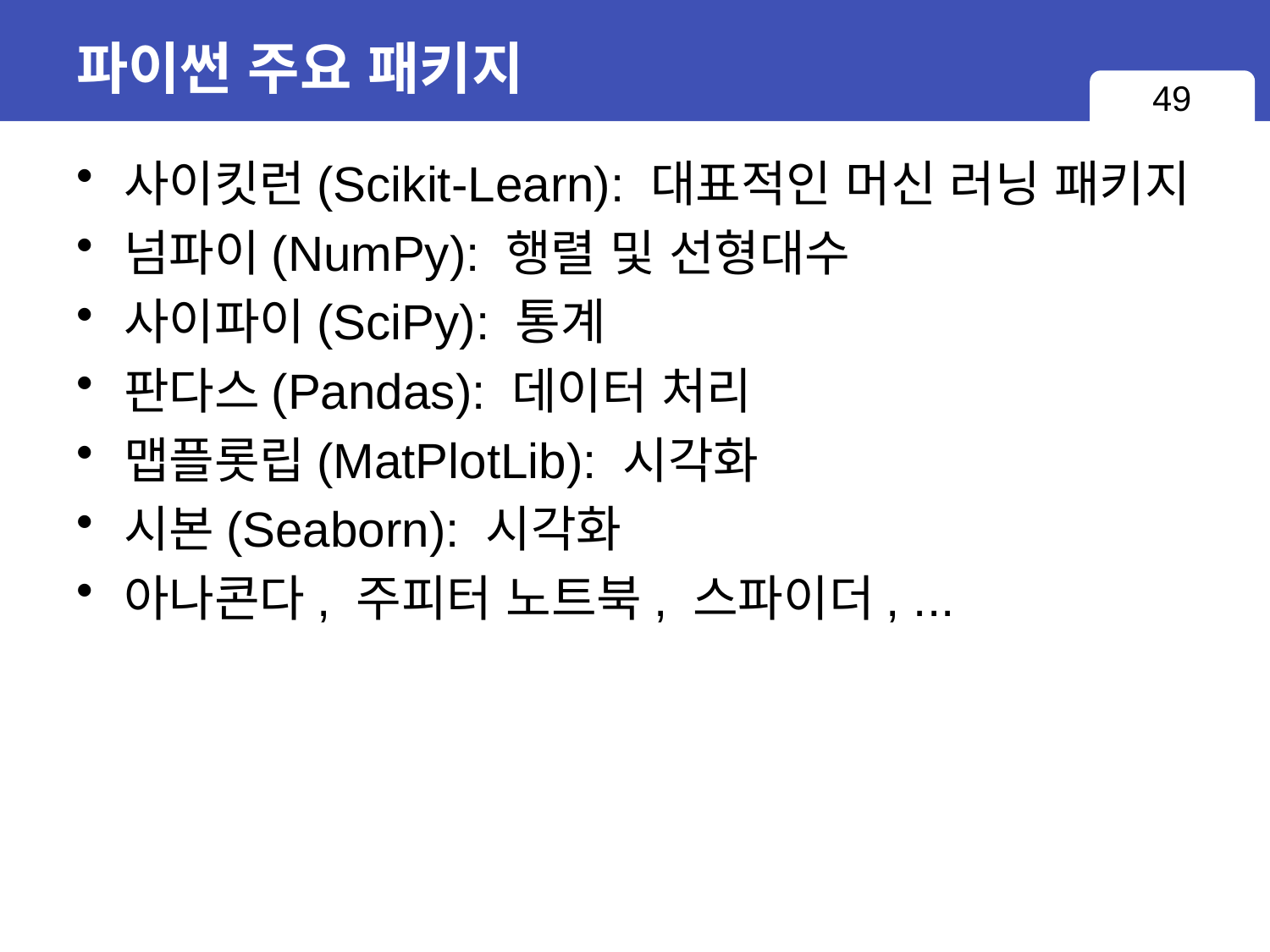

# 파이썬 주요 패키지
49
사이킷런(Scikit-Learn): 대표적인 머신 러닝 패키지
넘파이(NumPy): 행렬 및 선형대수
사이파이(SciPy): 통계
판다스(Pandas): 데이터 처리
맵플롯립(MatPlotLib): 시각화
시본(Seaborn): 시각화
아나콘다, 주피터 노트북, 스파이더, ...